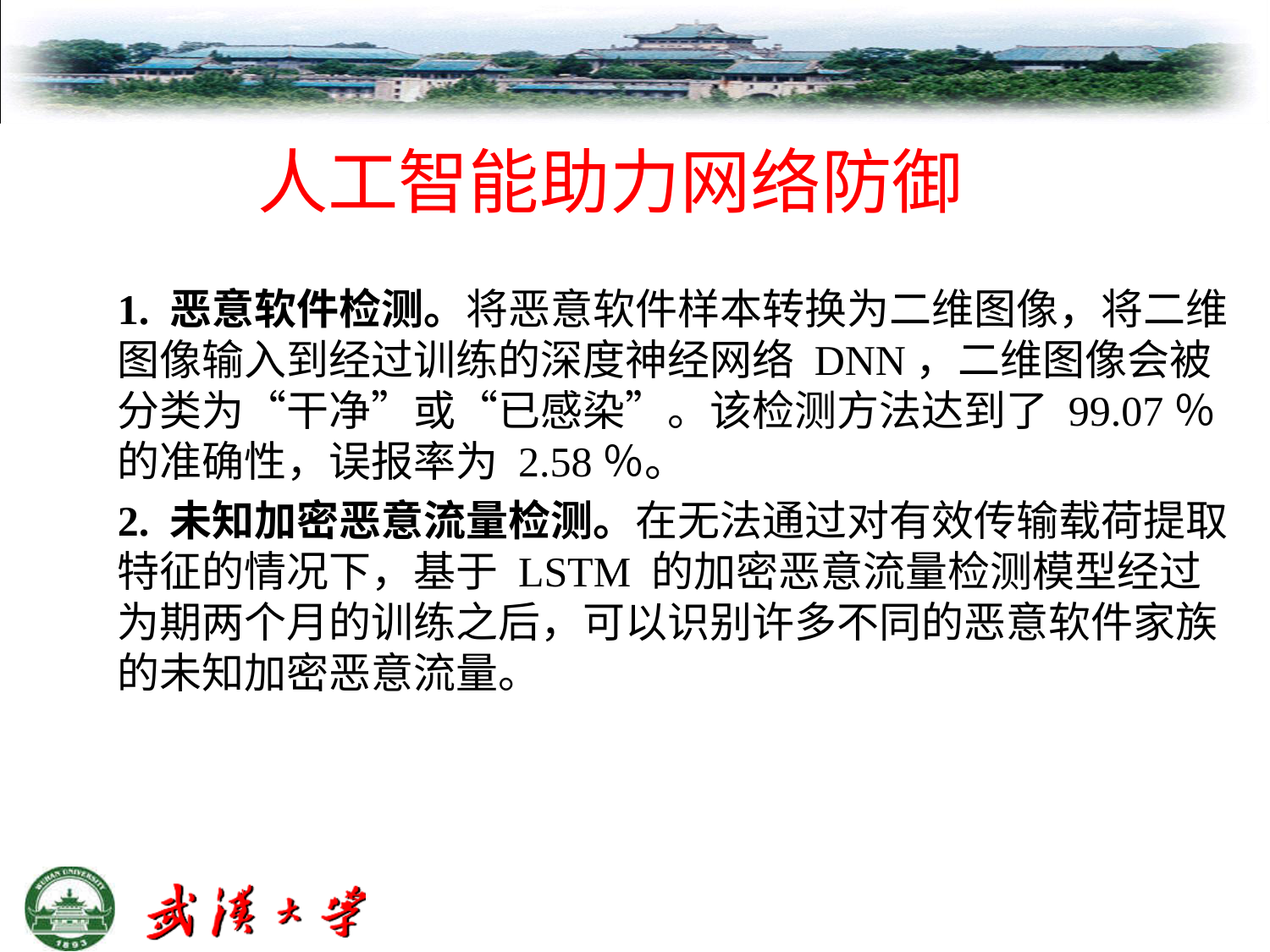

# 人工智能助力网络防御
1. 恶意软件检测。将恶意软件样本转换为二维图像，将二维图像输入到经过训练的深度神经网络 DNN，二维图像会被分类为“干净”或“已感染”。该检测方法达到了 99.07％的准确性，误报率为 2.58％。
2. 未知加密恶意流量检测。在无法通过对有效传输载荷提取特征的情况下，基于 LSTM 的加密恶意流量检测模型经过为期两个月的训练之后，可以识别许多不同的恶意软件家族的未知加密恶意流量。